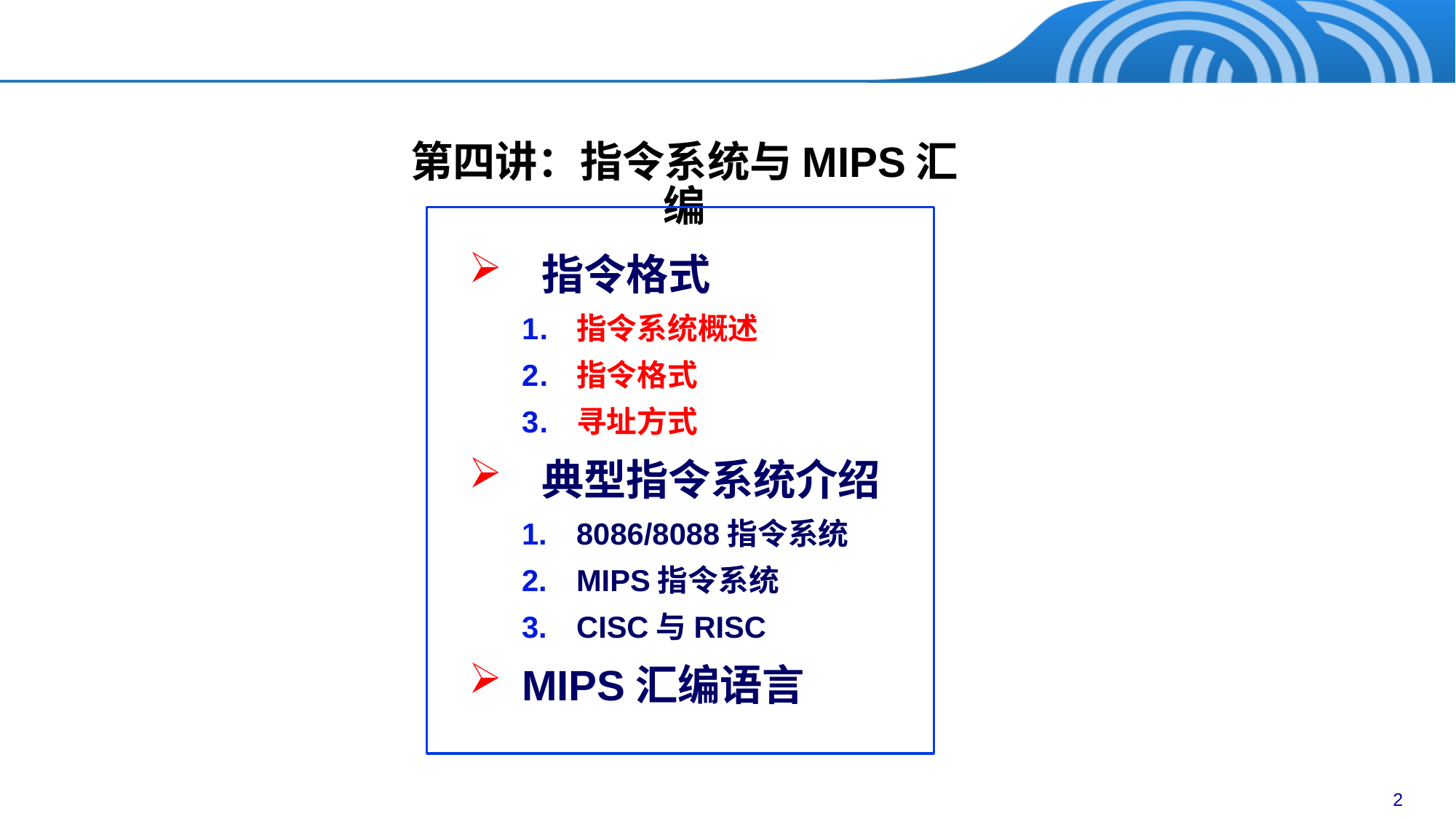

第四讲：指令系统与MIPS汇编

指令格式
指令系统概述
指令格式
寻址方式
典型指令系统介绍
8086/8088指令系统
MIPS指令系统
CISC与RISC
MIPS汇编语言